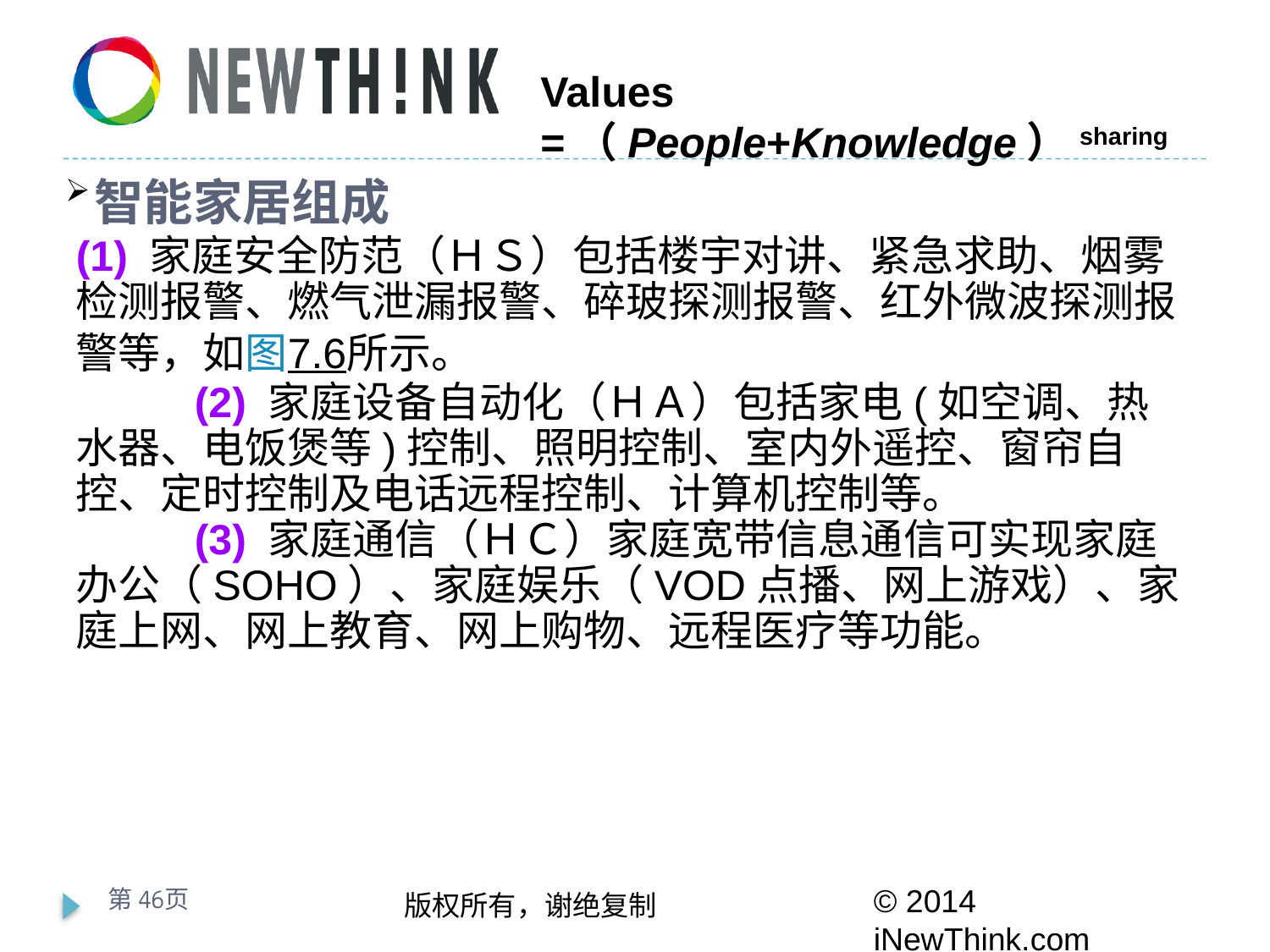

智能家居组成
(1) 家庭安全防范（ＨＳ）包括楼宇对讲、紧急求助、烟雾检测报警、燃气泄漏报警、碎玻探测报警、红外微波探测报警等，如图7.6所示。
          (2) 家庭设备自动化（ＨＡ）包括家电(如空调、热水器、电饭煲等)控制、照明控制、室内外遥控、窗帘自控、定时控制及电话远程控制、计算机控制等。
          (3) 家庭通信（ＨＣ）家庭宽带信息通信可实现家庭办公（SOHO）、家庭娱乐（VOD点播、网上游戏）、家庭上网、网上教育、网上购物、远程医疗等功能。
第46页